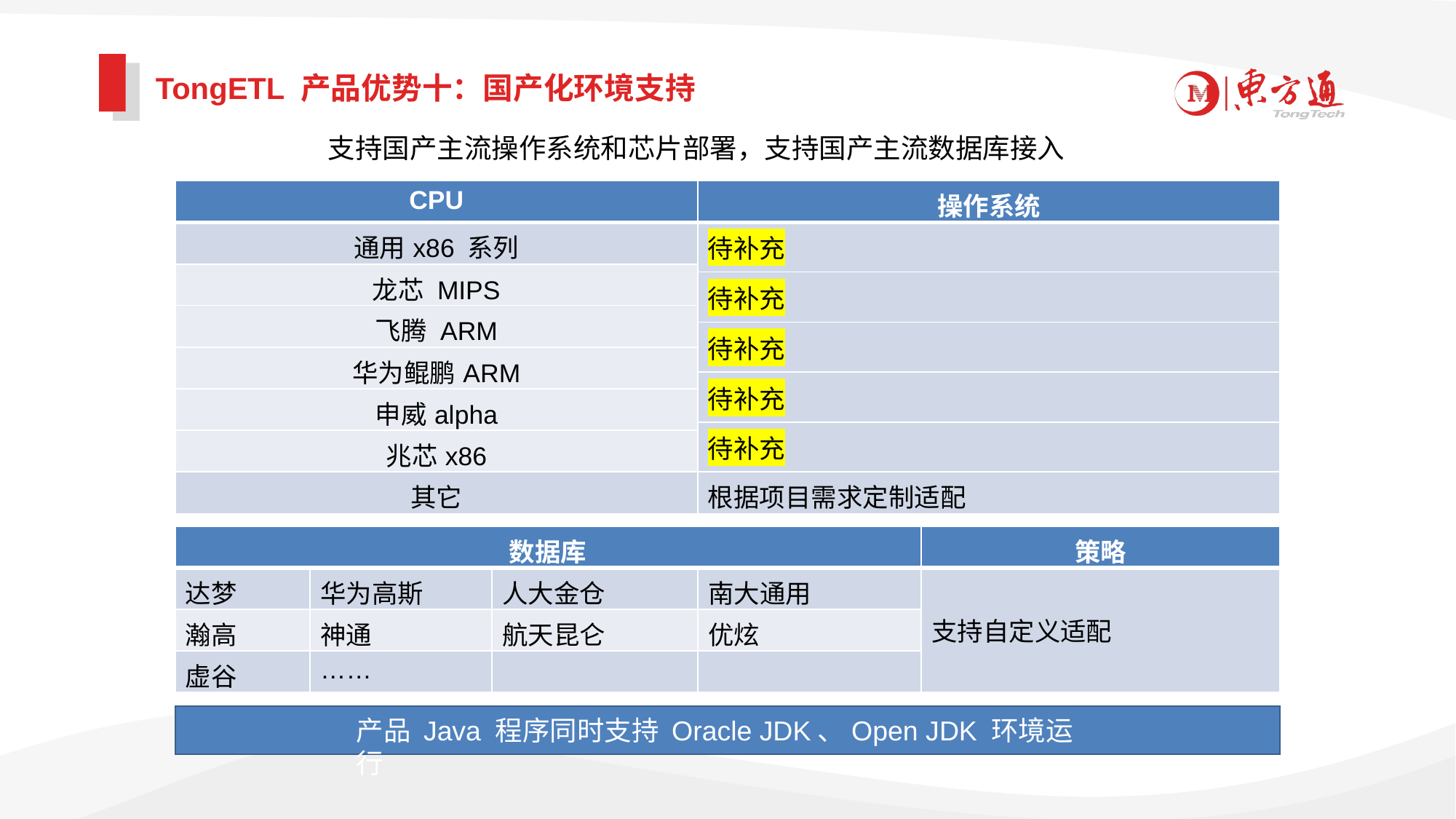

TongETL 产品优势十：国产化环境支持
支持国产主流操作系统和芯片部署，支持国产主流数据库接入
| CPU | 操作系统 |
| --- | --- |
| 通用x86 系列 | 待补充 |
| 龙芯 MIPS |  |
|  | 待补充 |
| 飞腾 ARM |  |
|  | 待补充 |
| 华为鲲鹏ARM |  |
|  | 待补充 |
| 申威alpha |  |
|  | 待补充 |
| 兆芯x86 |  |
| 其它 | 根据项目需求定制适配 |
| 数据库 |  |  |  | 策略 |
| --- | --- | --- | --- | --- |
| 达梦 | 华为高斯 | 人大金仓 | 南大通用 | 支持自定义适配 |
| 瀚高 | 神通 | 航天昆仑 | 优炫 |  |
| 虚谷 | …… |  |  |  |

产品 Java 程序同时支持 Oracle JDK、Open JDK 环境运行